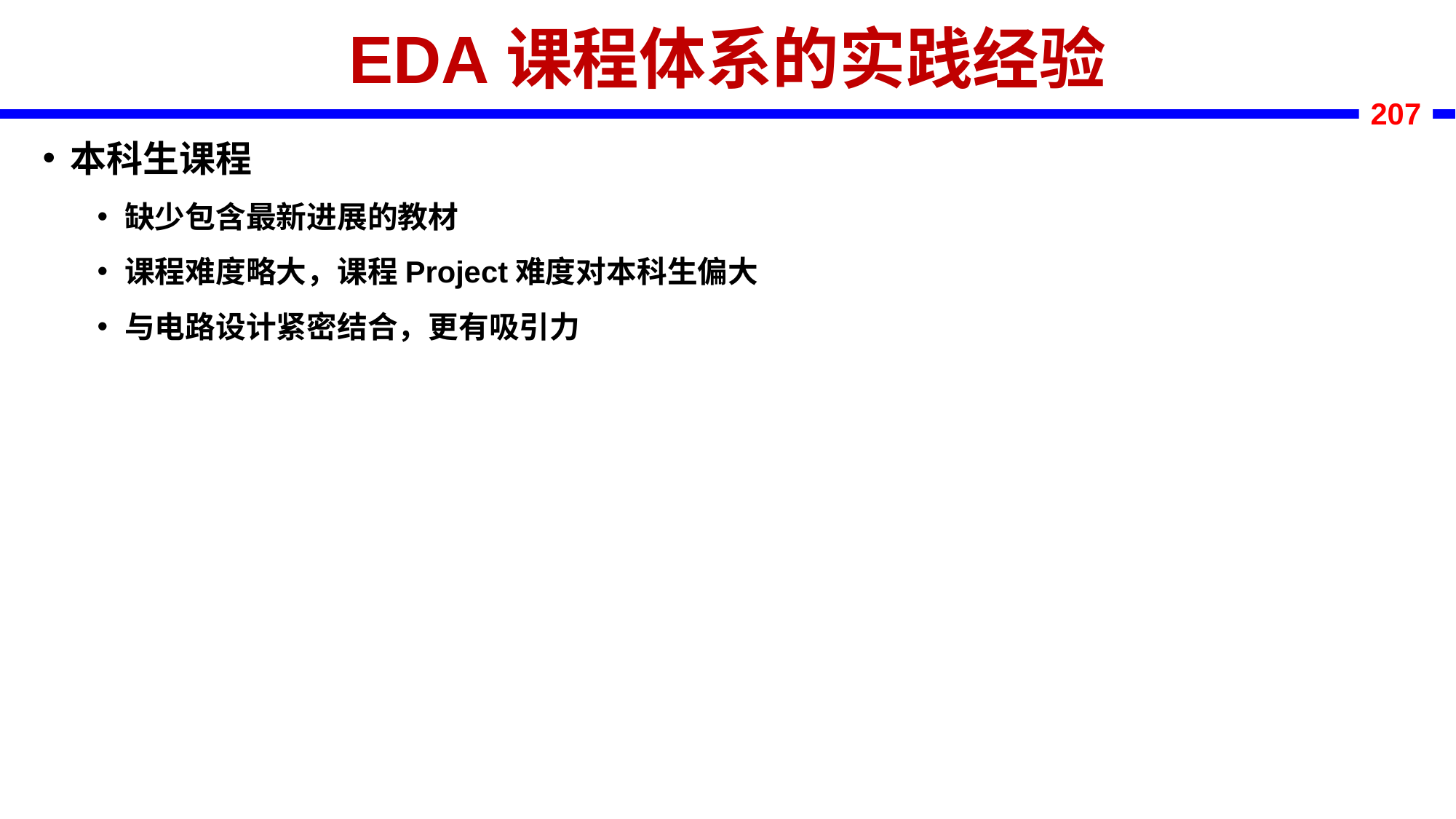

EDA课程体系的实践经验
207
本科生课程
缺少包含最新进展的教材
课程难度略大，课程Project难度对本科生偏大
与电路设计紧密结合，更有吸引力